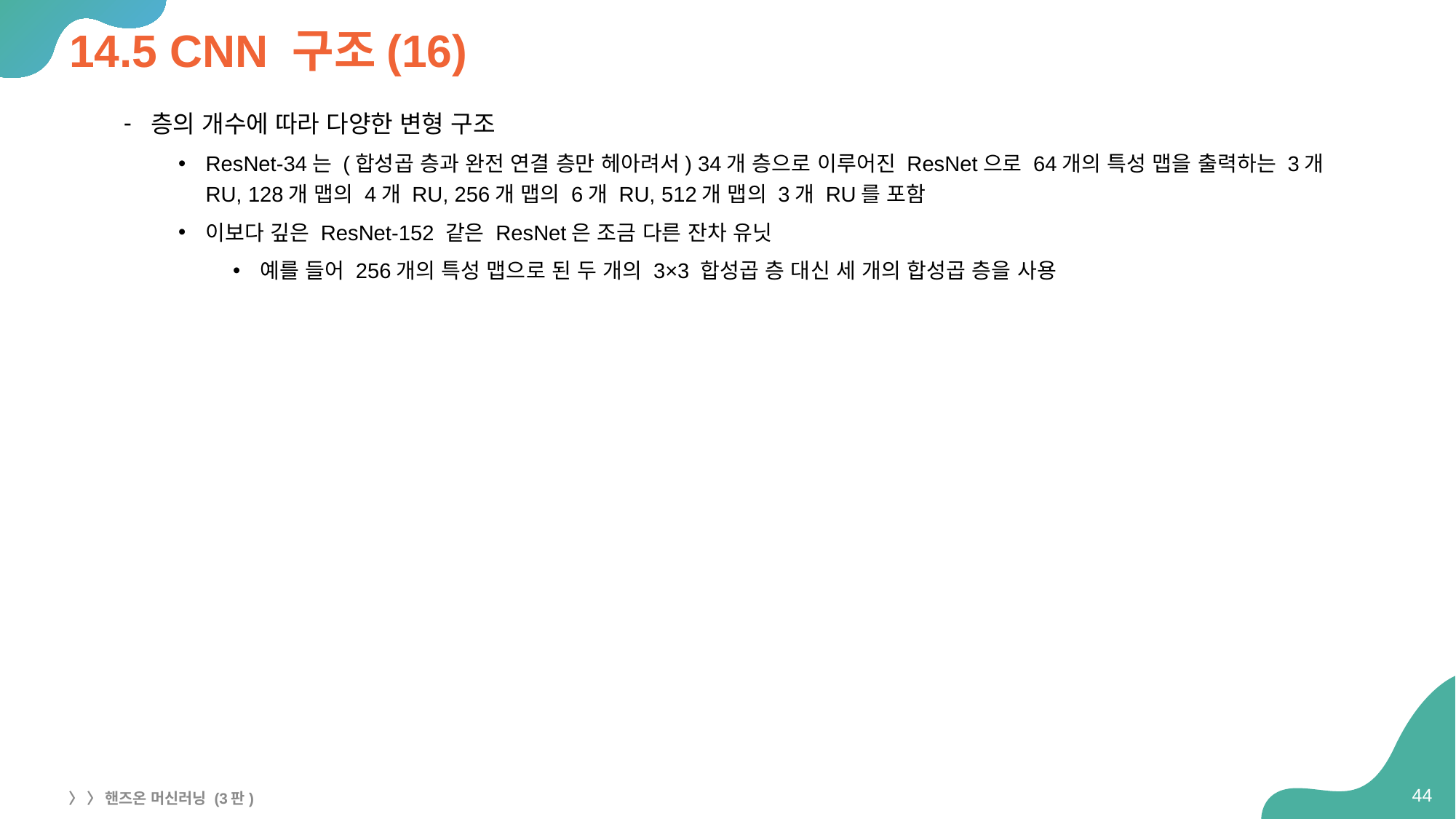

# 14.5 CNN 구조(16)
층의 개수에 따라 다양한 변형 구조
ResNet-34는 (합성곱 층과 완전 연결 층만 헤아려서) 34개 층으로 이루어진 ResNet으로 64개의 특성 맵을 출력하는 3개 RU, 128개 맵의 4개 RU, 256개 맵의 6개 RU, 512개 맵의 3개 RU를 포함
이보다 깊은 ResNet-152 같은 ResNet은 조금 다른 잔차 유닛
예를 들어 256개의 특성 맵으로 된 두 개의 3×3 합성곱 층 대신 세 개의 합성곱 층을 사용
44
〉 〉 핸즈온 머신러닝 (3판)